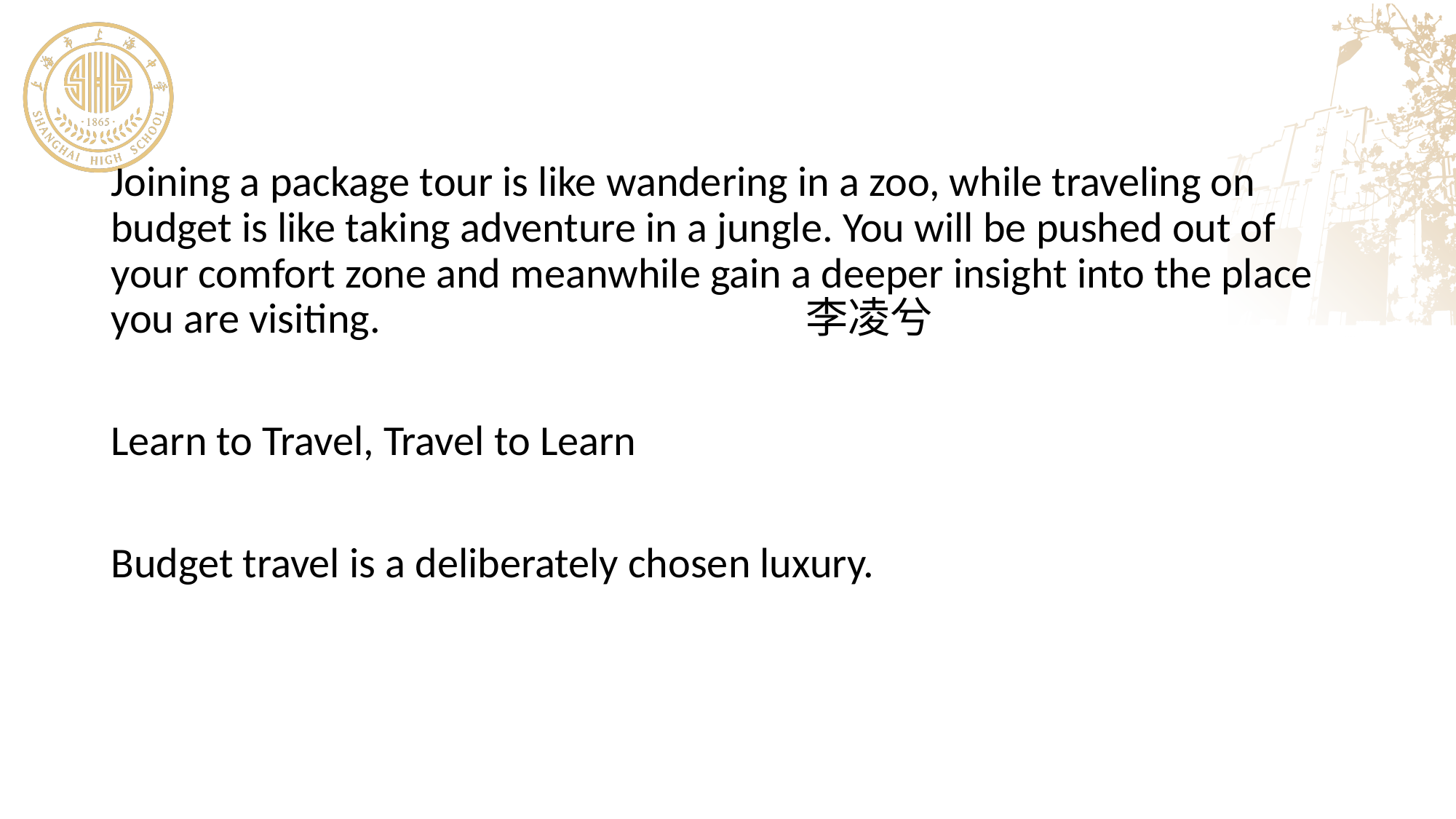

#

Joining a package tour is like wandering in a zoo, while traveling on budget is like taking adventure in a jungle. You will be pushed out of your comfort zone and meanwhile gain a deeper insight into the place you are visiting.                                           李凌兮

Learn to Travel, Travel to Learn

Budget travel is a deliberately chosen luxury.